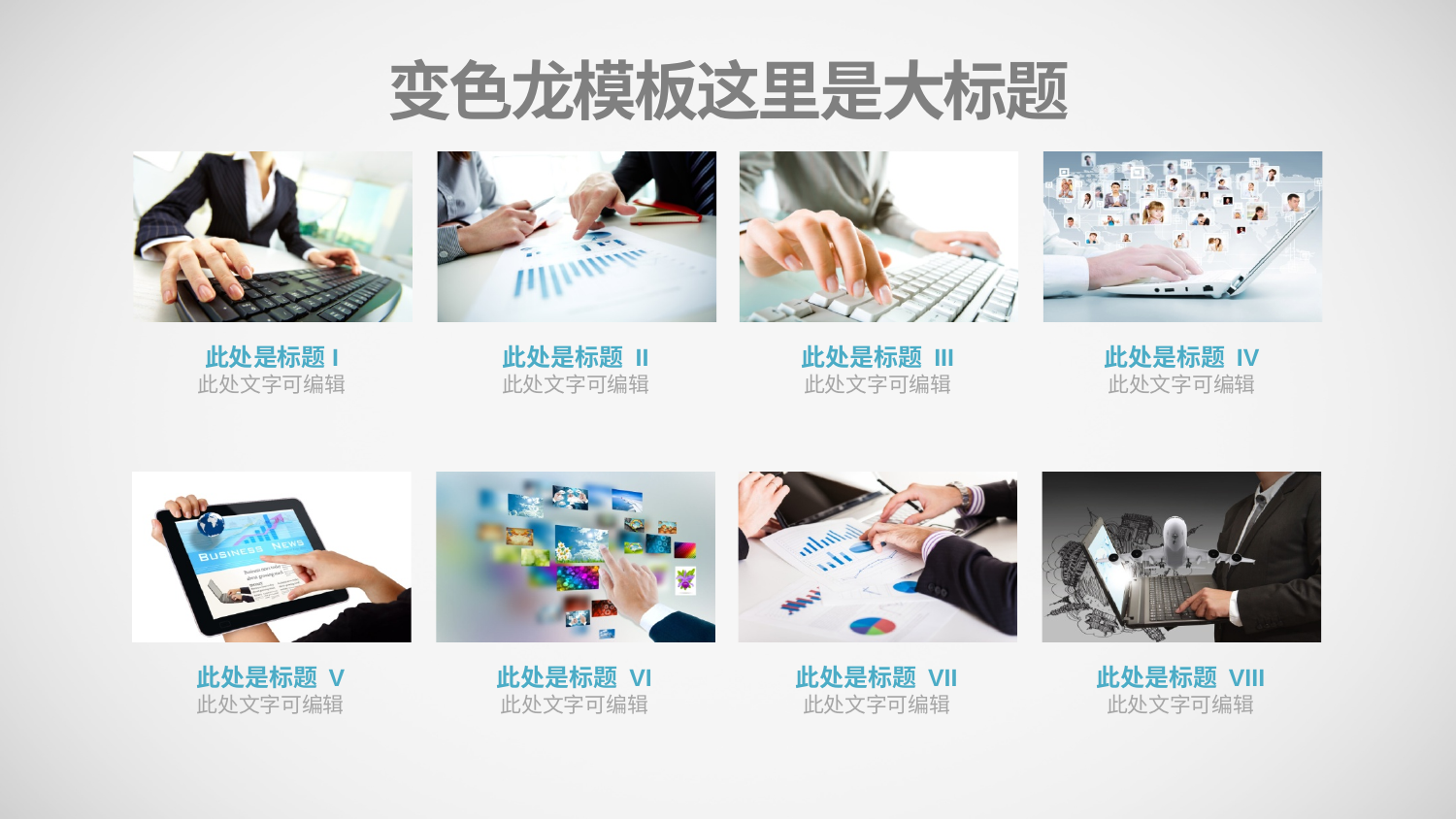

变色龙模板这里是大标题

此处是标题I
此处文字可编辑
此处是标题 II
此处文字可编辑
此处是标题 III
此处文字可编辑
此处是标题 IV
此处文字可编辑

此处是标题 V
此处文字可编辑
此处是标题 VI
此处文字可编辑
此处是标题 VII
此处文字可编辑
此处是标题 VIII
此处文字可编辑